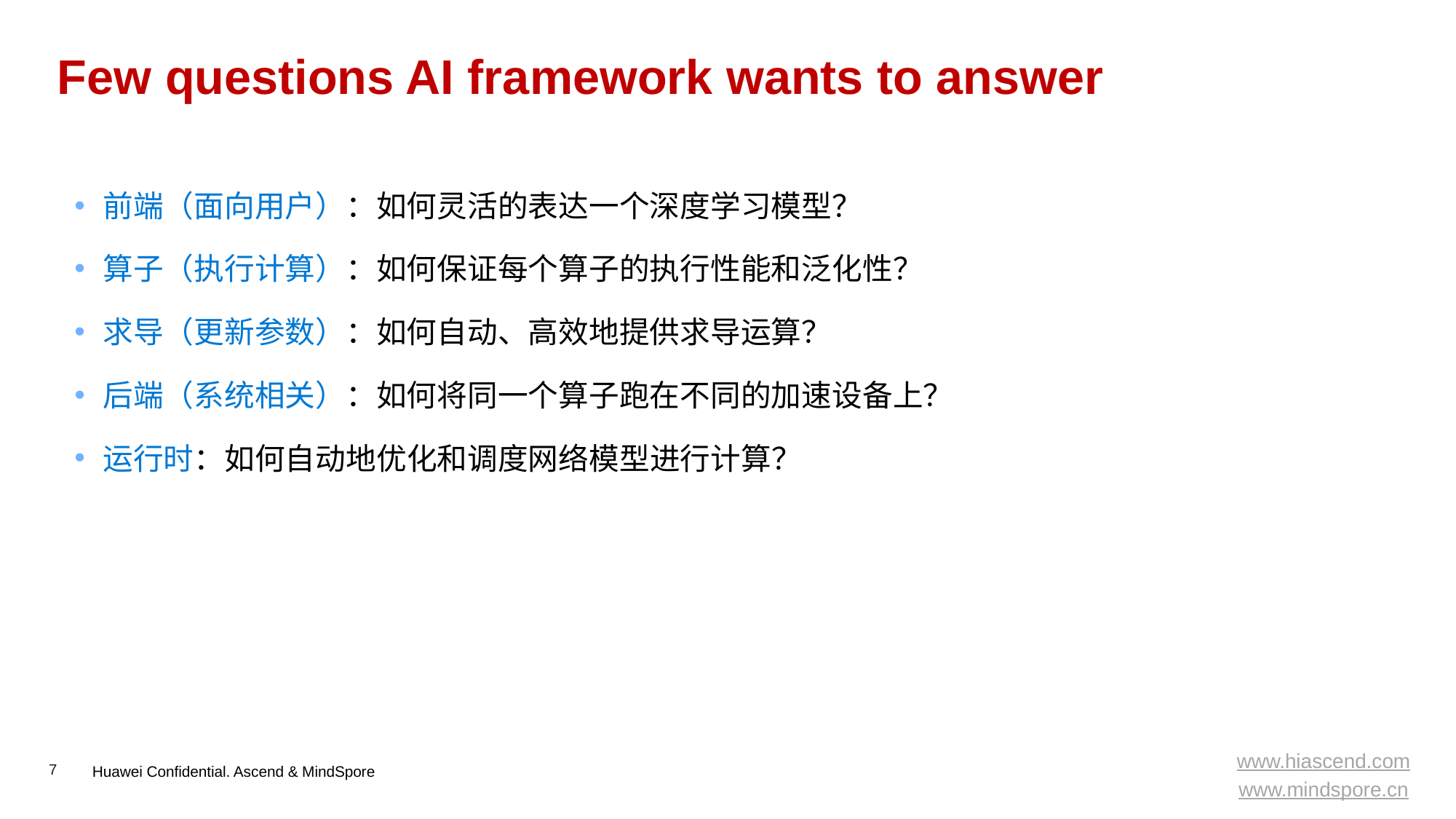

# Few questions AI framework wants to answer
前端（面向用户）：如何灵活的表达一个深度学习模型？
算子（执行计算）：如何保证每个算子的执行性能和泛化性？
求导（更新参数）：如何自动、高效地提供求导运算？
后端（系统相关）：如何将同一个算子跑在不同的加速设备上？
运行时：如何自动地优化和调度网络模型进行计算？